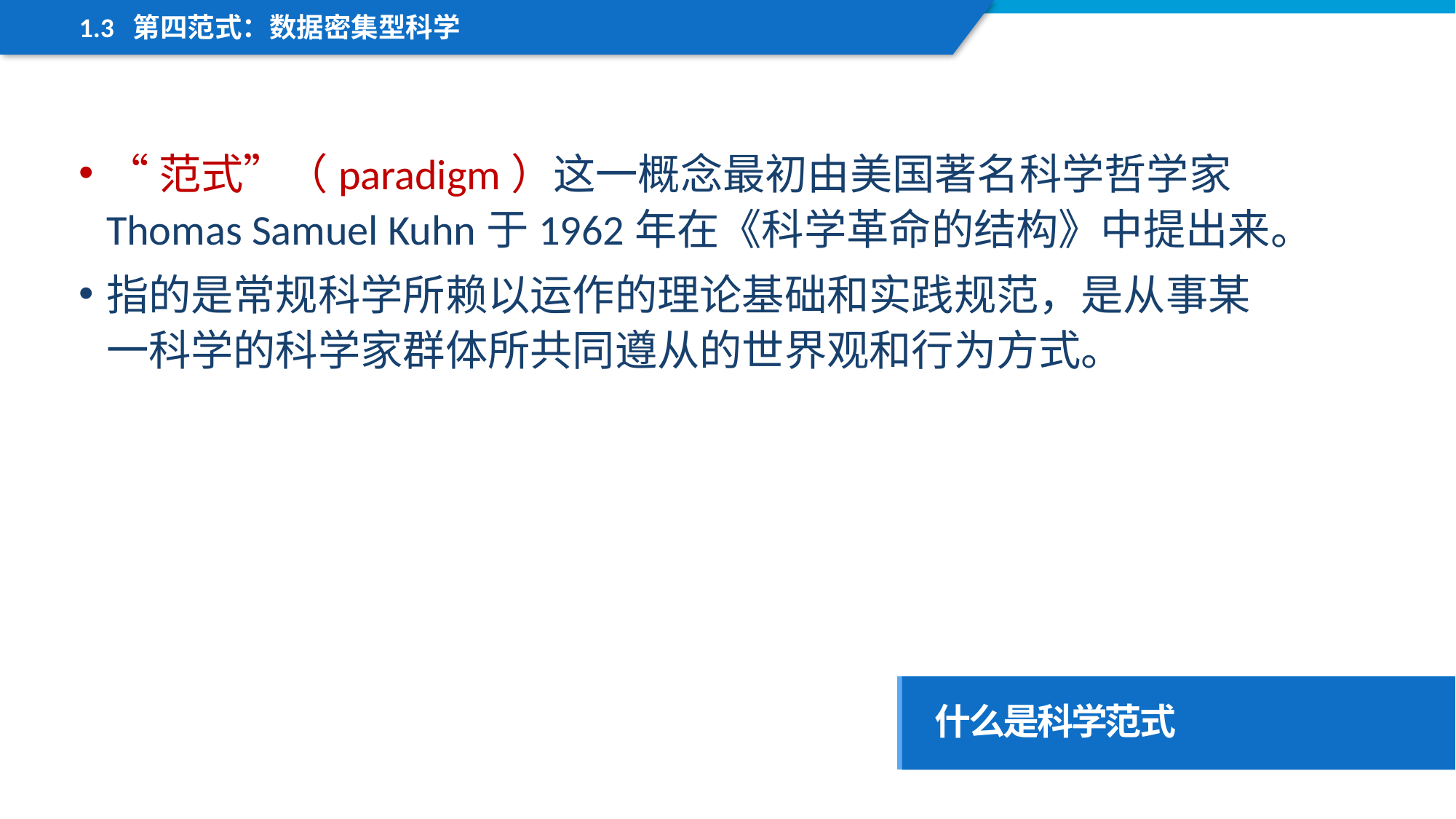

1.3  第四范式：数据密集型科学

“范式”（paradigm）这一概念最初由美国著名科学哲学家Thomas Samuel Kuhn于1962年在《科学革命的结构》中提出来。
指的是常规科学所赖以运作的理论基础和实践规范，是从事某一科学的科学家群体所共同遵从的世界观和行为方式。
什么是科学范式